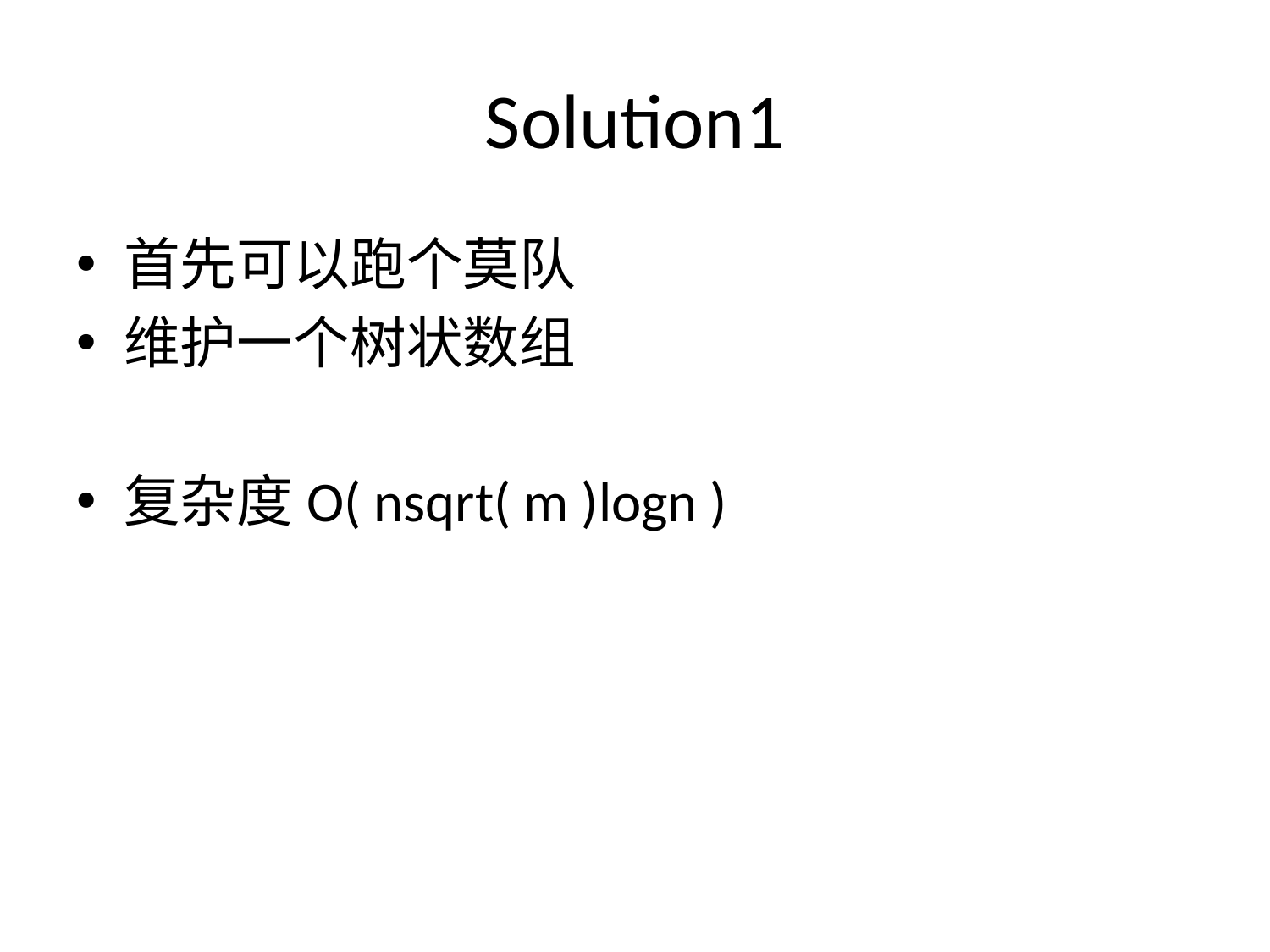

# Solution1
首先可以跑个莫队
维护一个树状数组

复杂度O( nsqrt( m )logn )